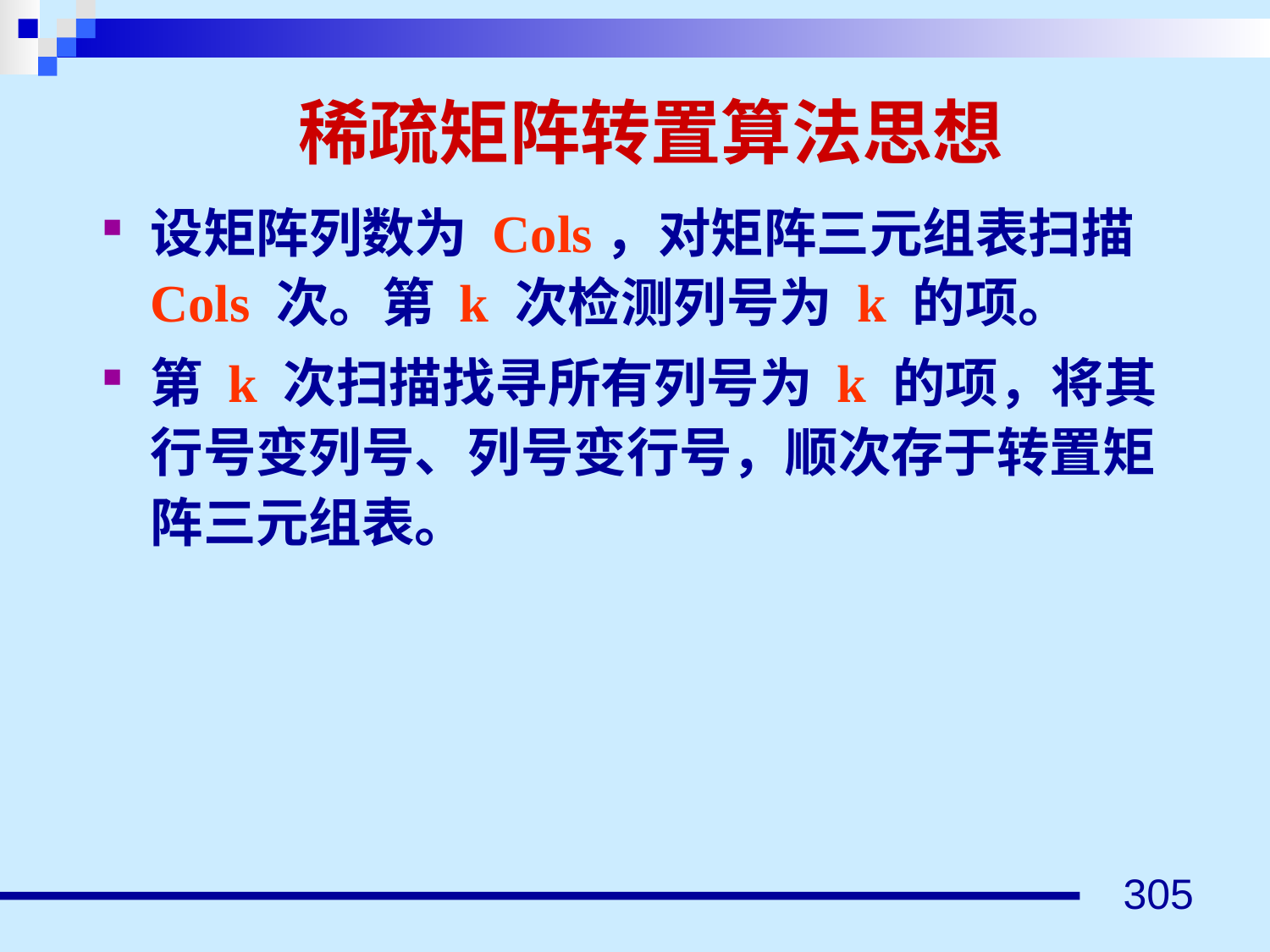

# 稀疏矩阵转置算法思想
设矩阵列数为 Cols，对矩阵三元组表扫描Cols 次。第 k 次检测列号为 k 的项。
第 k 次扫描找寻所有列号为 k 的项，将其行号变列号、列号变行号，顺次存于转置矩阵三元组表。
305